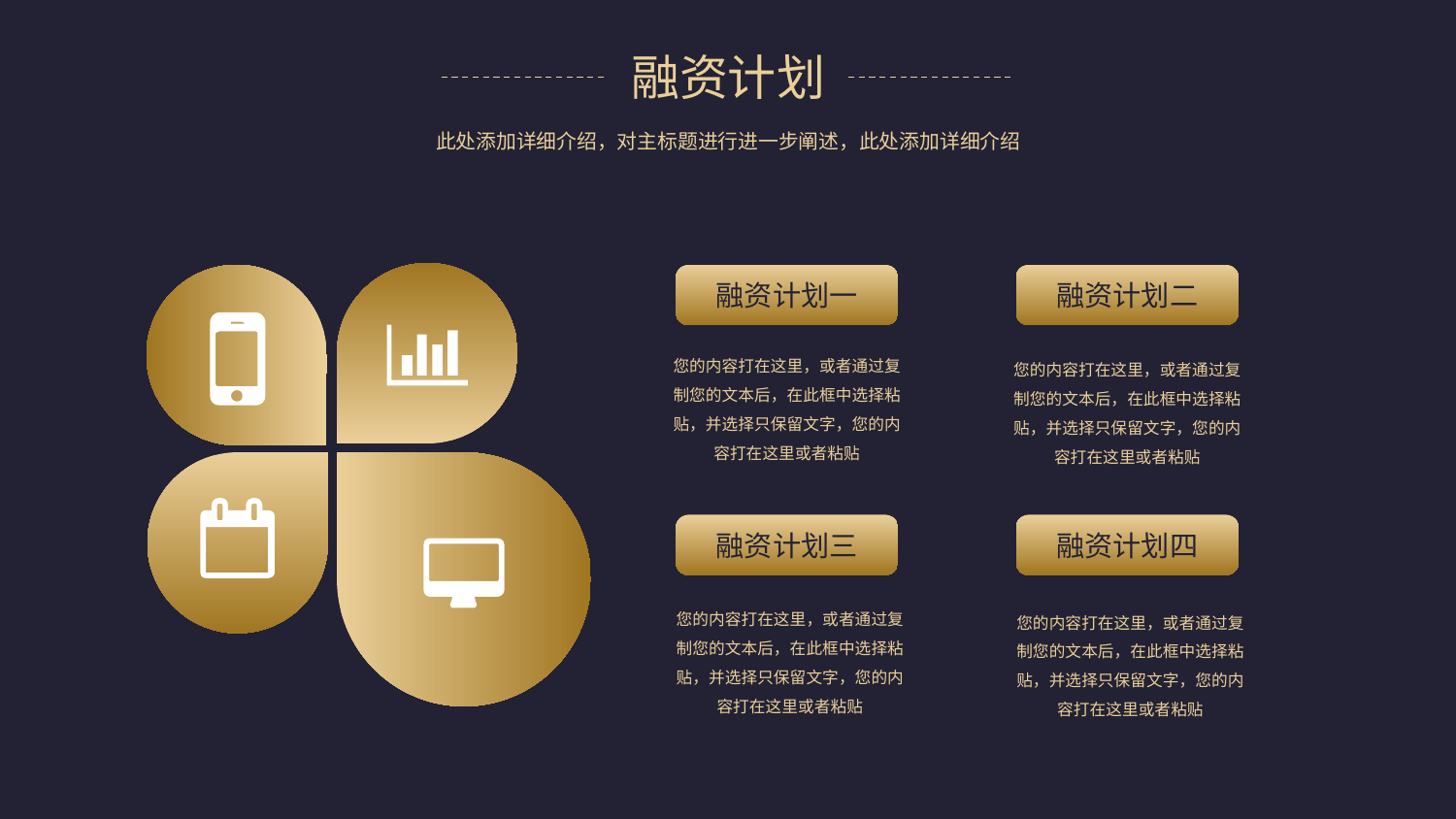

融资计划
此处添加详细介绍，对主标题进行进一步阐述，此处添加详细介绍

融资计划一
融资计划二
您的内容打在这里，或者通过复制您的文本后，在此框中选择粘贴，并选择只保留文字，您的内容打在这里或者粘贴
您的内容打在这里，或者通过复制您的文本后，在此框中选择粘贴，并选择只保留文字，您的内容打在这里或者粘贴

融资计划三
融资计划四
您的内容打在这里，或者通过复制您的文本后，在此框中选择粘贴，并选择只保留文字，您的内容打在这里或者粘贴
您的内容打在这里，或者通过复制您的文本后，在此框中选择粘贴，并选择只保留文字，您的内容打在这里或者粘贴